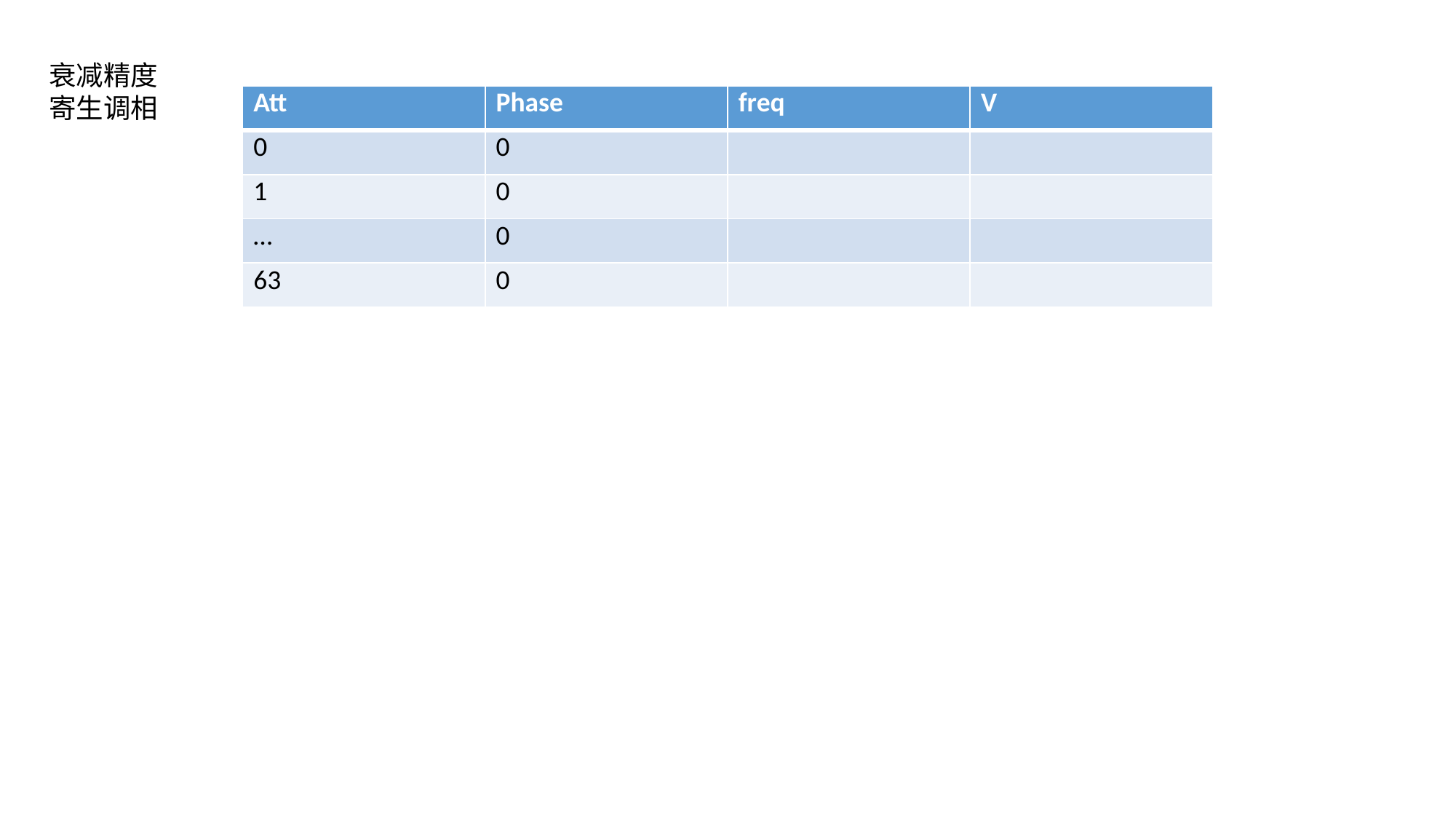

衰减精度
寄生调相
| Att | Phase | freq | V |
| --- | --- | --- | --- |
| 0 | 0 |  |  |
| 1 | 0 |  |  |
| … | 0 |  |  |
| 63 | 0 |  |  |